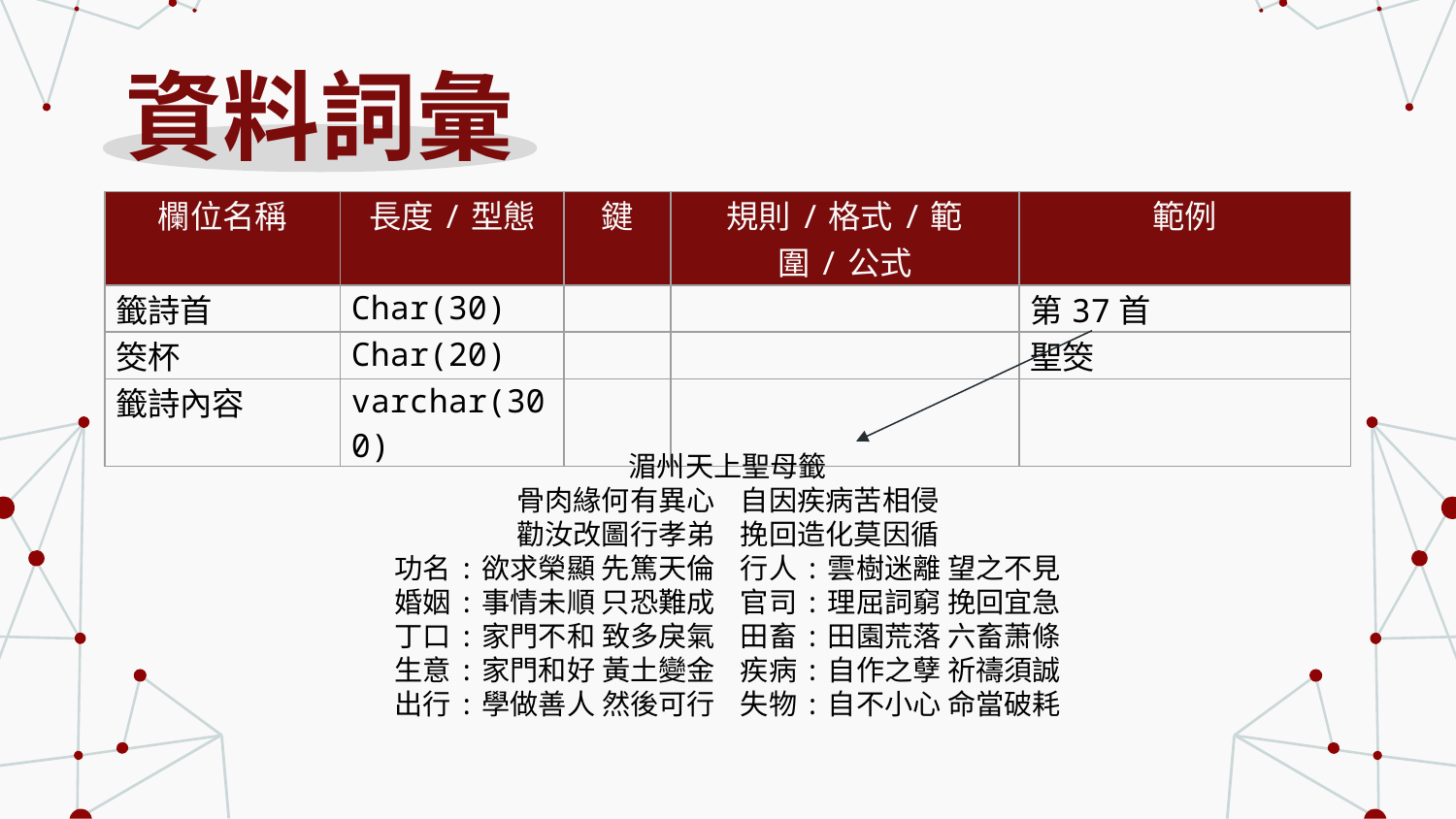

# 資料詞彙

| 欄位名稱 | 長度/型態 | 鍵 | 規則/格式/範圍/公式 | 範例 |
| --- | --- | --- | --- | --- |
| 籤詩首 | Char(30) |  |  | 第37首 |
| 筊杯 | Char(20) |  |  | 聖筊 |
| 籤詩內容 | varchar(300) |  |  |  |
湄州天上聖母籤
骨肉緣何有異心    自因疾病苦相侵
勸汝改圖行孝弟    挽回造化莫因循
功名:欲求榮顯 先篤天倫    行人:雲樹迷離 望之不見
婚姻:事情未順 只恐難成    官司:理屈詞窮 挽回宜急
丁口:家門不和 致多戾氣    田畜:田園荒落 六畜萧條
生意:家門和好 黃土變金    疾病:自作之孽 祈禱須誠
出行:學做善人 然後可行    失物:自不小心 命當破耗